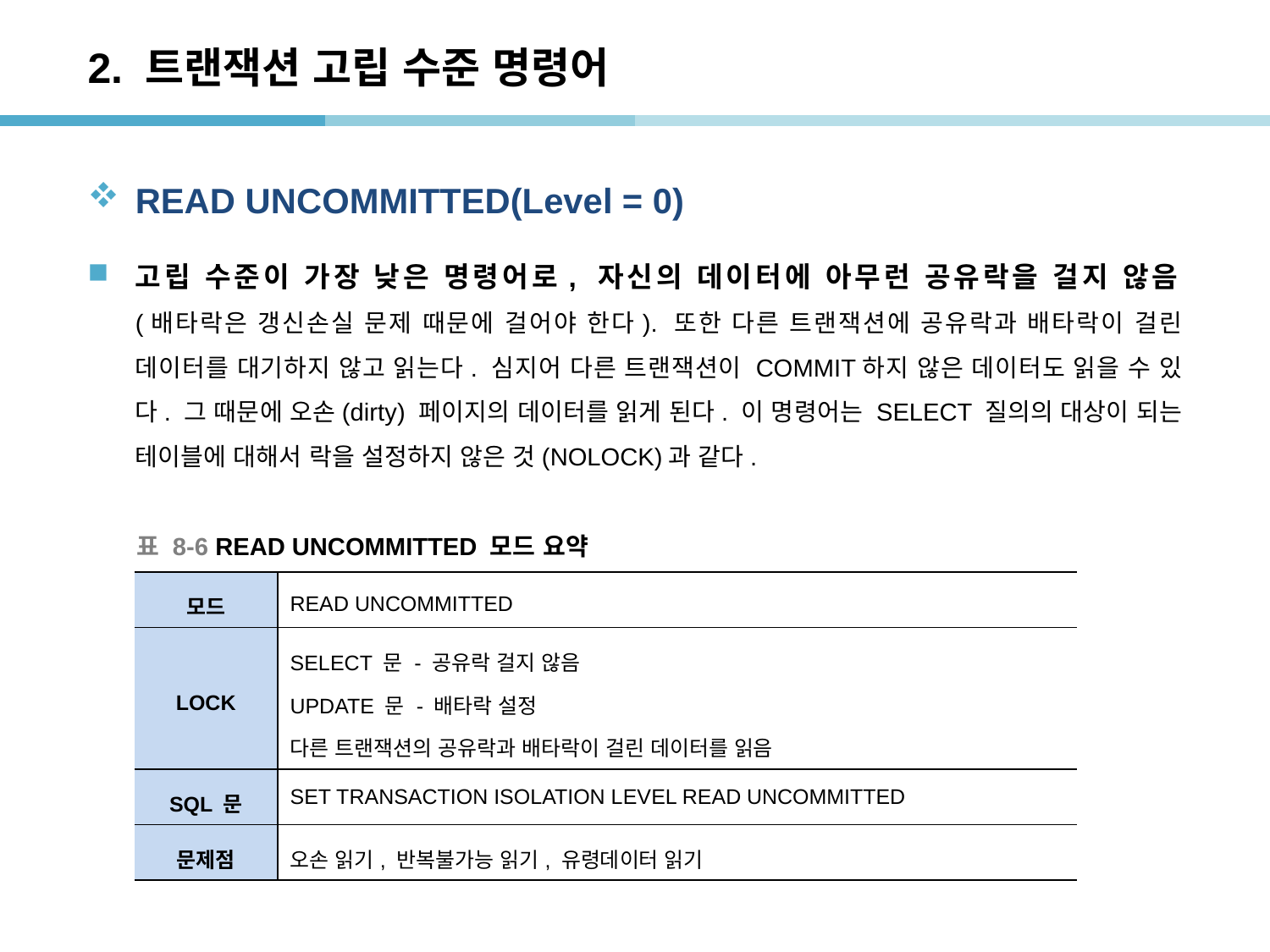

# 2. 트랜잭션 고립 수준 명령어
READ UNCOMMITTED(Level = 0)
고립 수준이 가장 낮은 명령어로, 자신의 데이터에 아무런 공유락을 걸지 않음
(배타락은 갱신손실 문제 때문에 걸어야 한다). 또한 다른 트랜잭션에 공유락과 배타락이 걸린 데이터를 대기하지 않고 읽는다. 심지어 다른 트랜잭션이 COMMIT하지 않은 데이터도 읽을 수 있다. 그 때문에 오손(dirty) 페이지의 데이터를 읽게 된다. 이 명령어는 SELECT 질의의 대상이 되는 테이블에 대해서 락을 설정하지 않은 것(NOLOCK)과 같다.

표 8-6 READ UNCOMMITTED 모드 요약
| 모드 | READ UNCOMMITTED |
| --- | --- |
| LOCK | SELECT 문 - 공유락 걸지 않음 UPDATE 문 - 배타락 설정 다른 트랜잭션의 공유락과 배타락이 걸린 데이터를 읽음 |
| SQL 문 | SET TRANSACTION ISOLATION LEVEL READ UNCOMMITTED |
| 문제점 | 오손 읽기, 반복불가능 읽기, 유령데이터 읽기 |